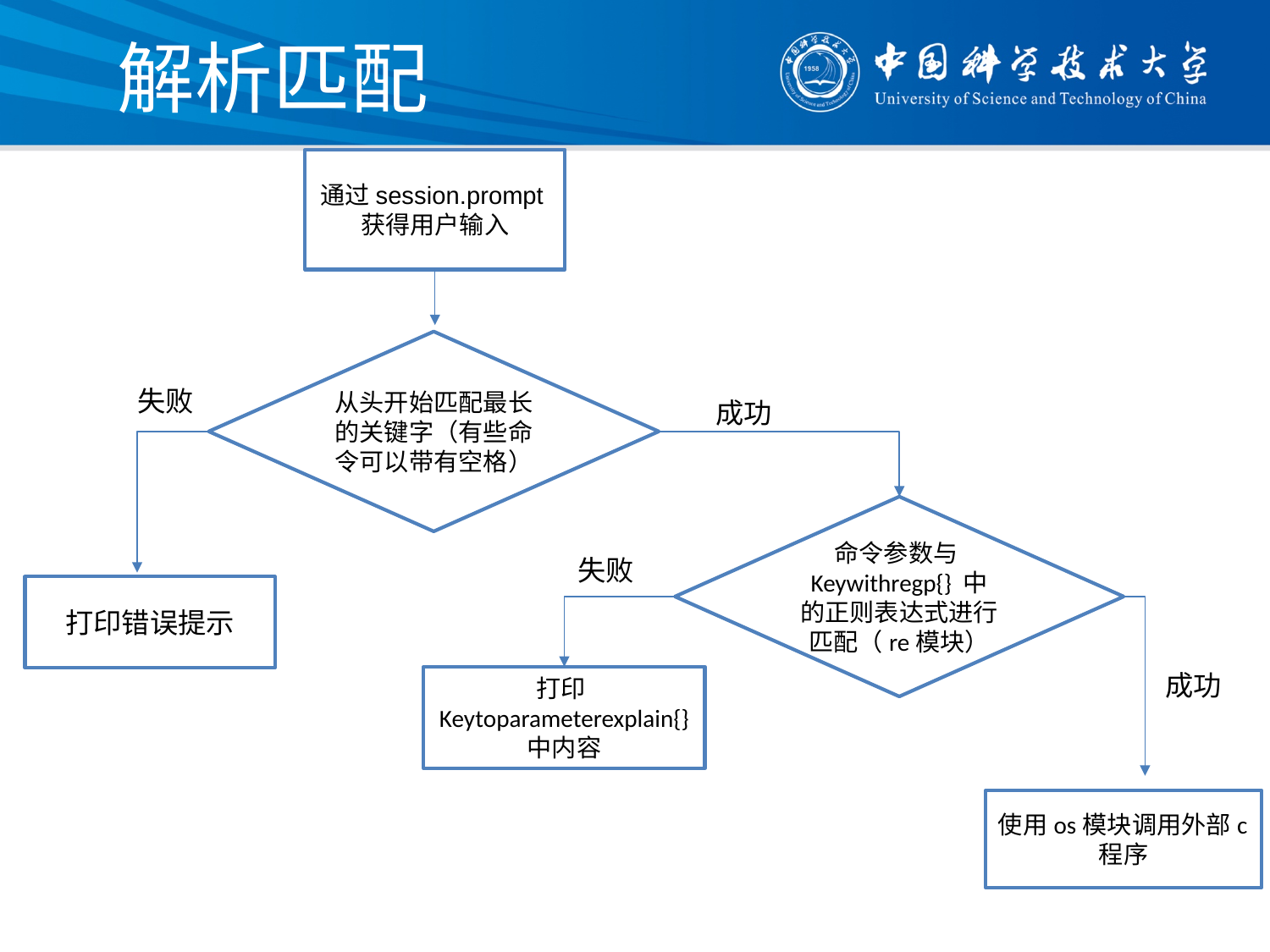

# 解析匹配
通过session.prompt获得用户输入

从头开始匹配最长的关键字（有些命令可以带有空格）
失败
成功
命令参数与Keywithregp{} 中的正则表达式进行匹配（re模块）
失败
打印错误提示
成功
打印Keytoparameterexplain{} 中内容
使用os模块调用外部c程序